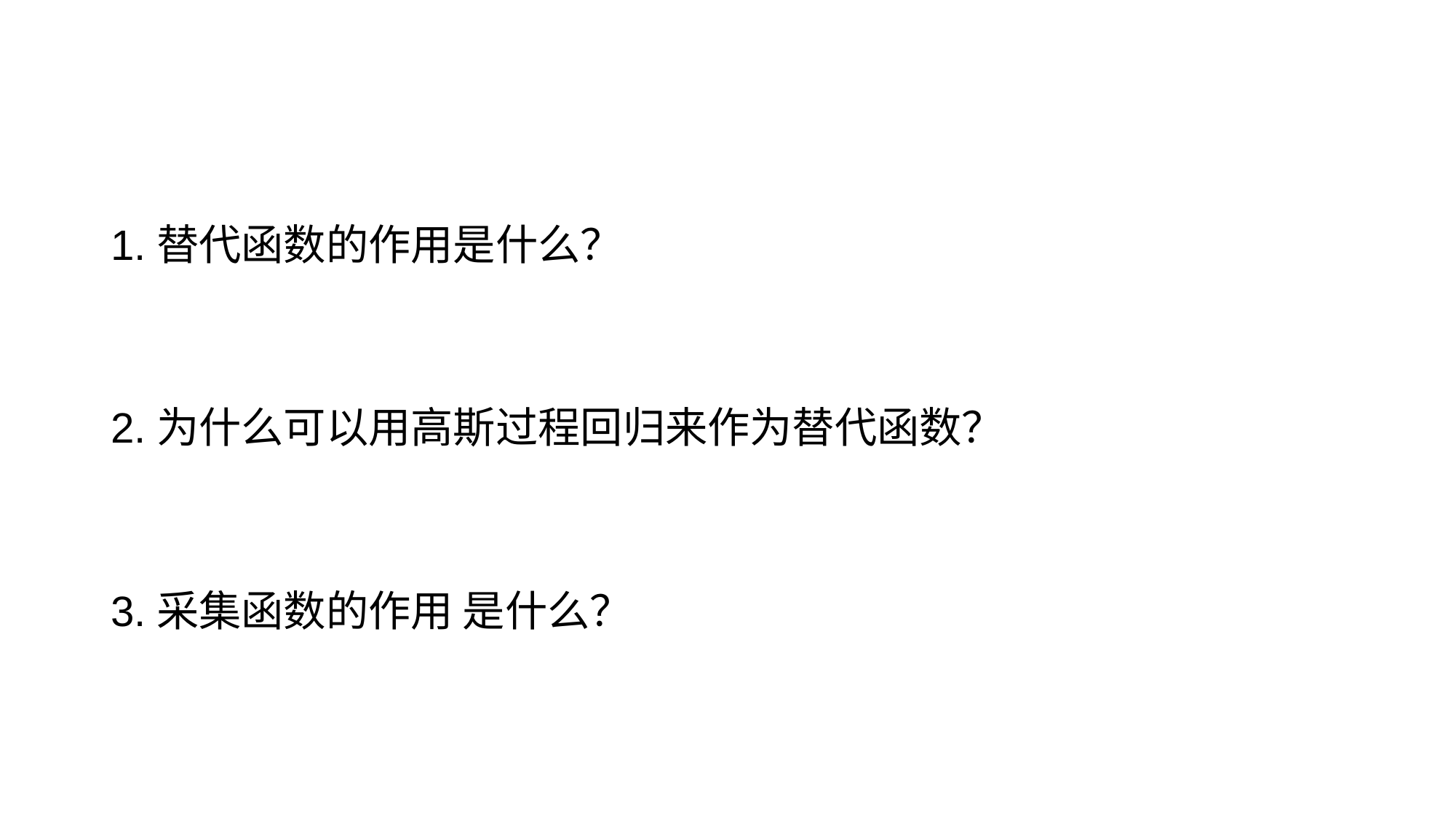

1.替代函数的作用是什么？

2.为什么可以用高斯过程回归来作为替代函数？

3.采集函数的作用 是什么？